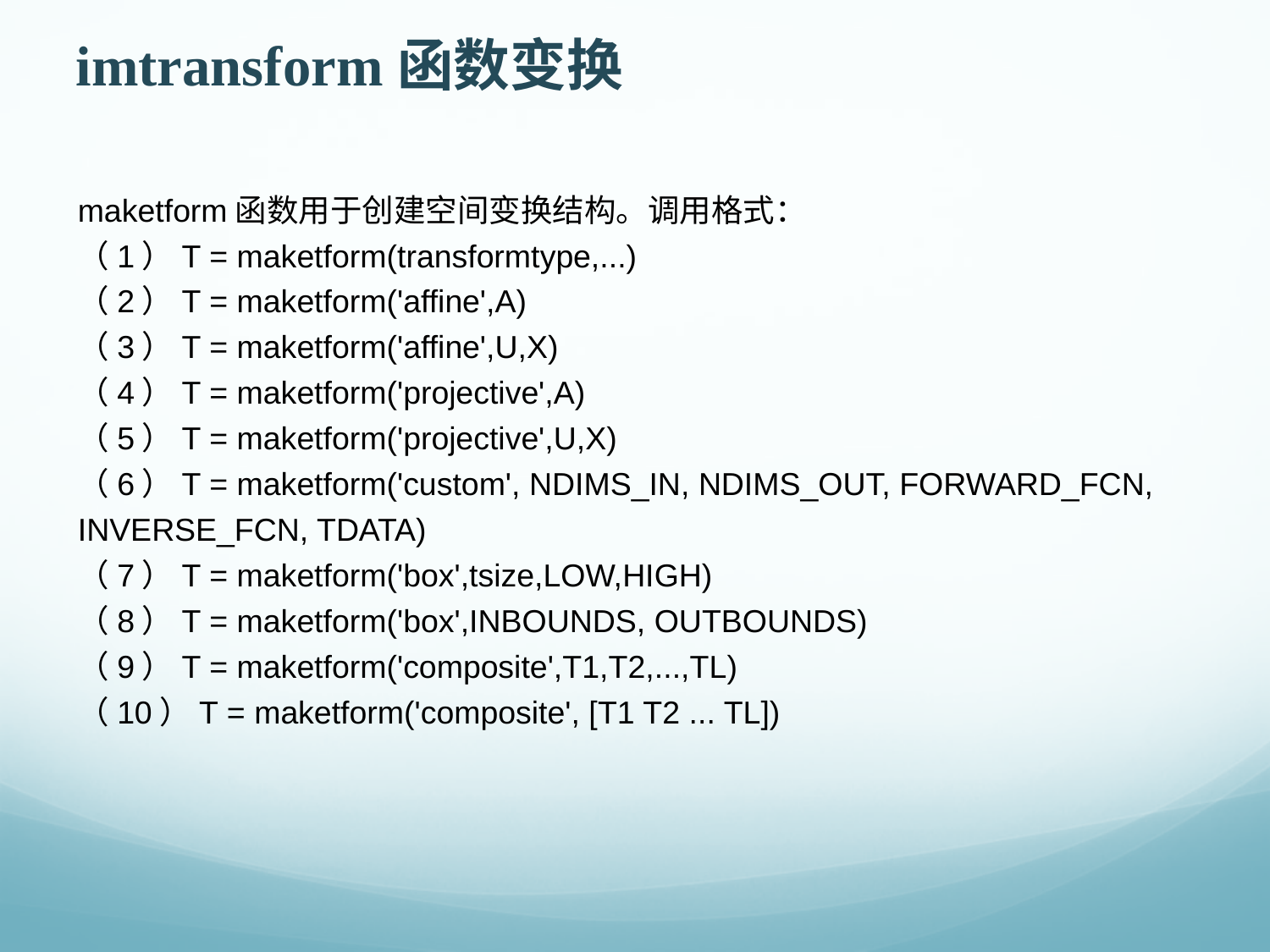

#
imtransform函数变换
maketform函数用于创建空间变换结构。调用格式：
（1）T = maketform(transformtype,...)
（2）T = maketform('affine',A)
（3）T = maketform('affine',U,X)
（4）T = maketform('projective',A)
（5）T = maketform('projective',U,X)
（6）T = maketform('custom', NDIMS_IN, NDIMS_OUT, FORWARD_FCN, INVERSE_FCN, TDATA)
（7）T = maketform('box',tsize,LOW,HIGH)
（8）T = maketform('box',INBOUNDS, OUTBOUNDS)
（9）T = maketform('composite',T1,T2,...,TL)
（10）T = maketform('composite', [T1 T2 ... TL])